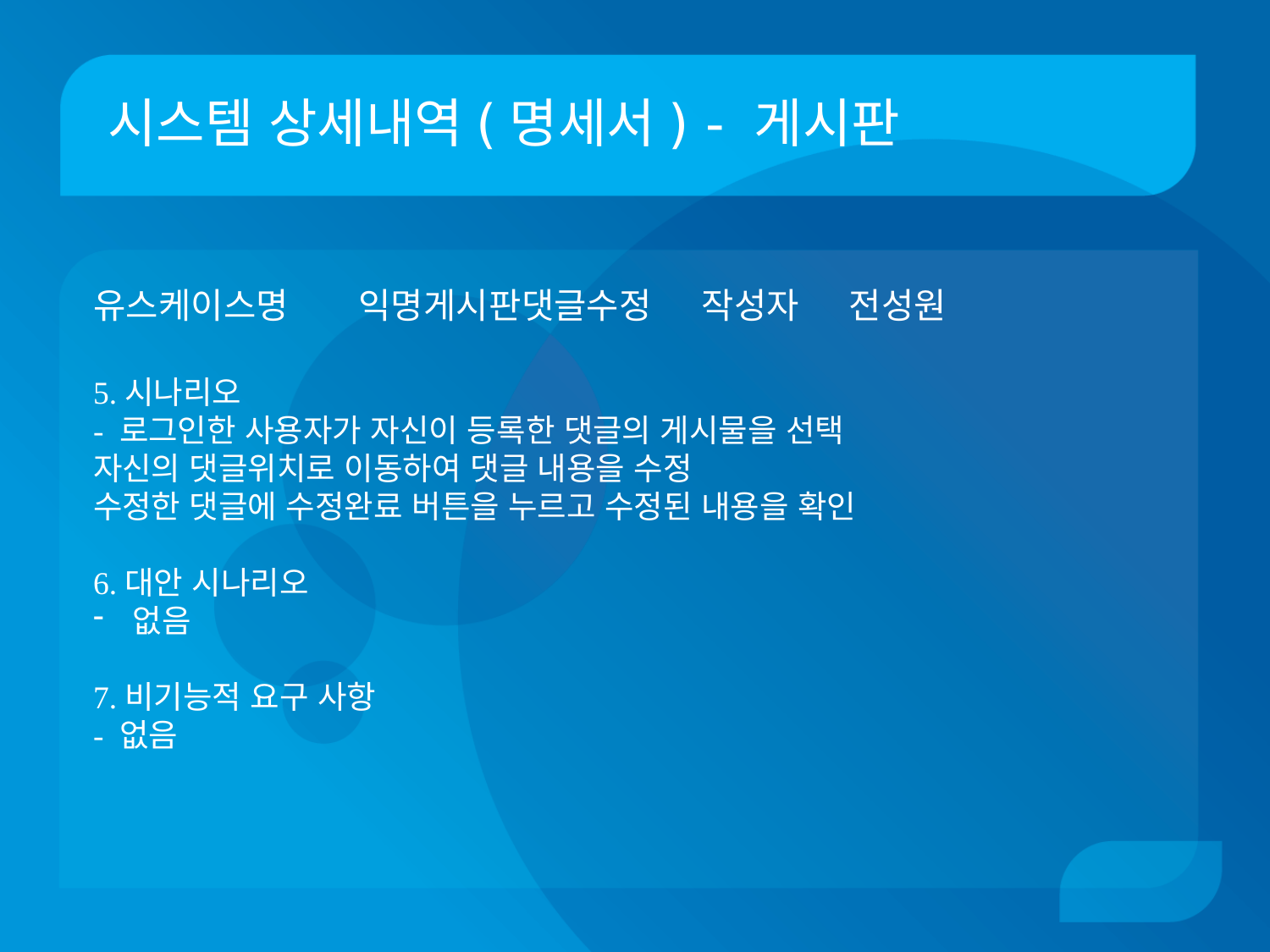

# 시스템 상세내역(명세서) - 게시판
유스케이스명       익명게시판댓글수정     작성자     전성원
5.시나리오
- 로그인한 사용자가 자신이 등록한 댓글의 게시물을 선택
자신의 댓글위치로 이동하여 댓글 내용을 수정
수정한 댓글에 수정완료 버튼을 누르고 수정된 내용을 확인

6.대안 시나리오
없음

7.비기능적 요구 사항
- 없음